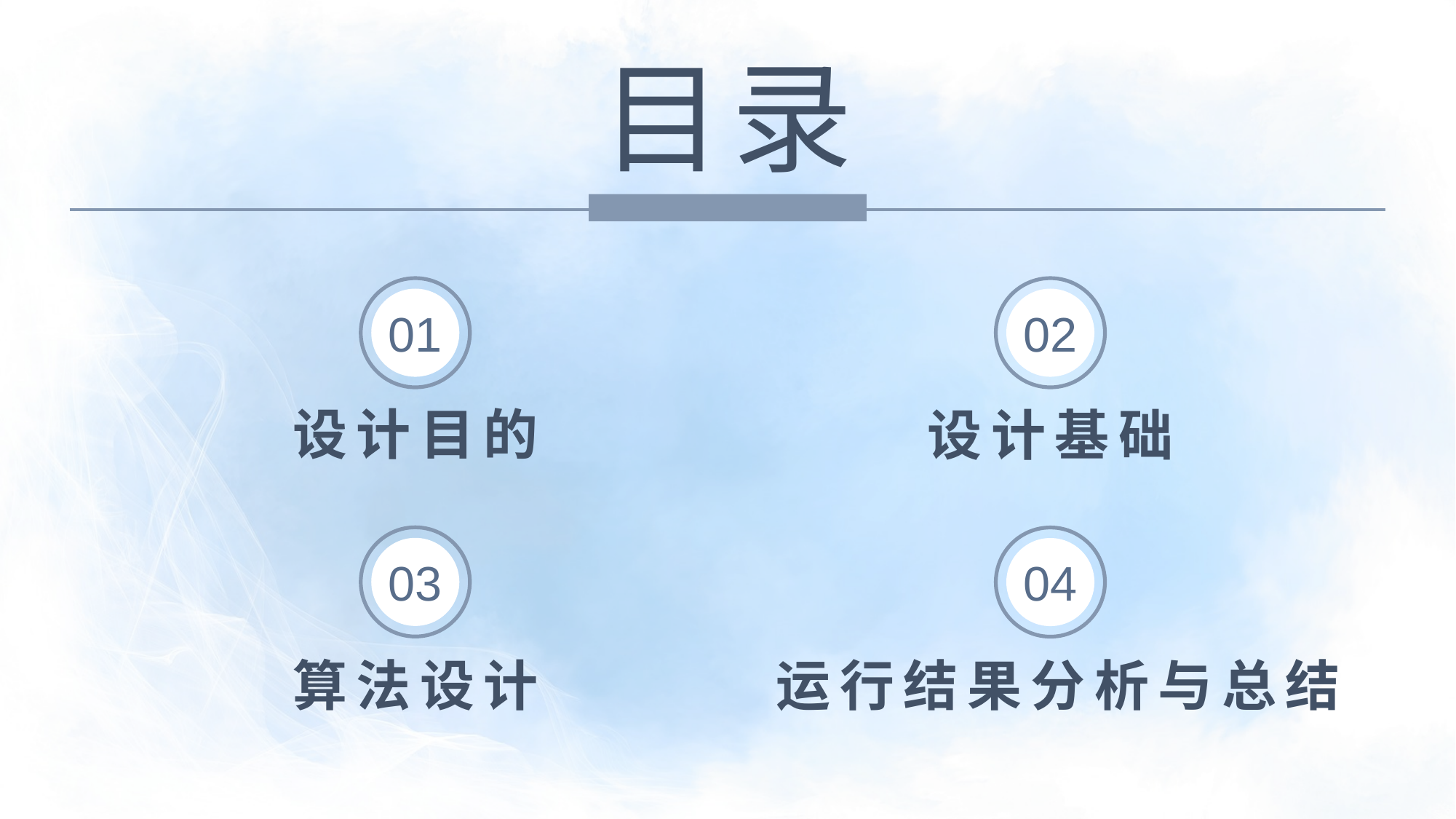

目录

01

02
设计目的
设计基础

03

04
算法设计
运行结果分析与总结